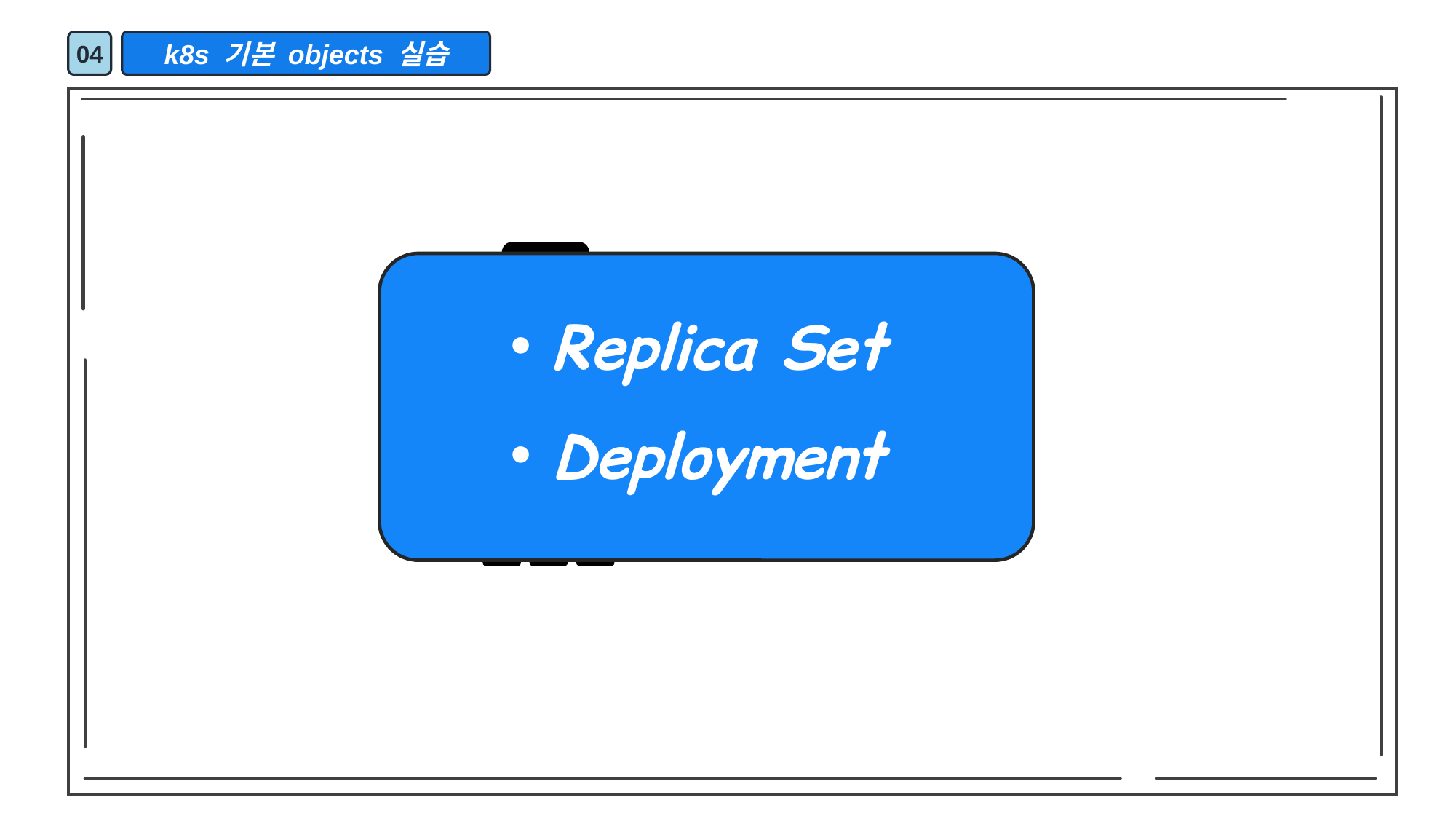

04
k8s 기본 objects 실습
Replica Set
Deployment